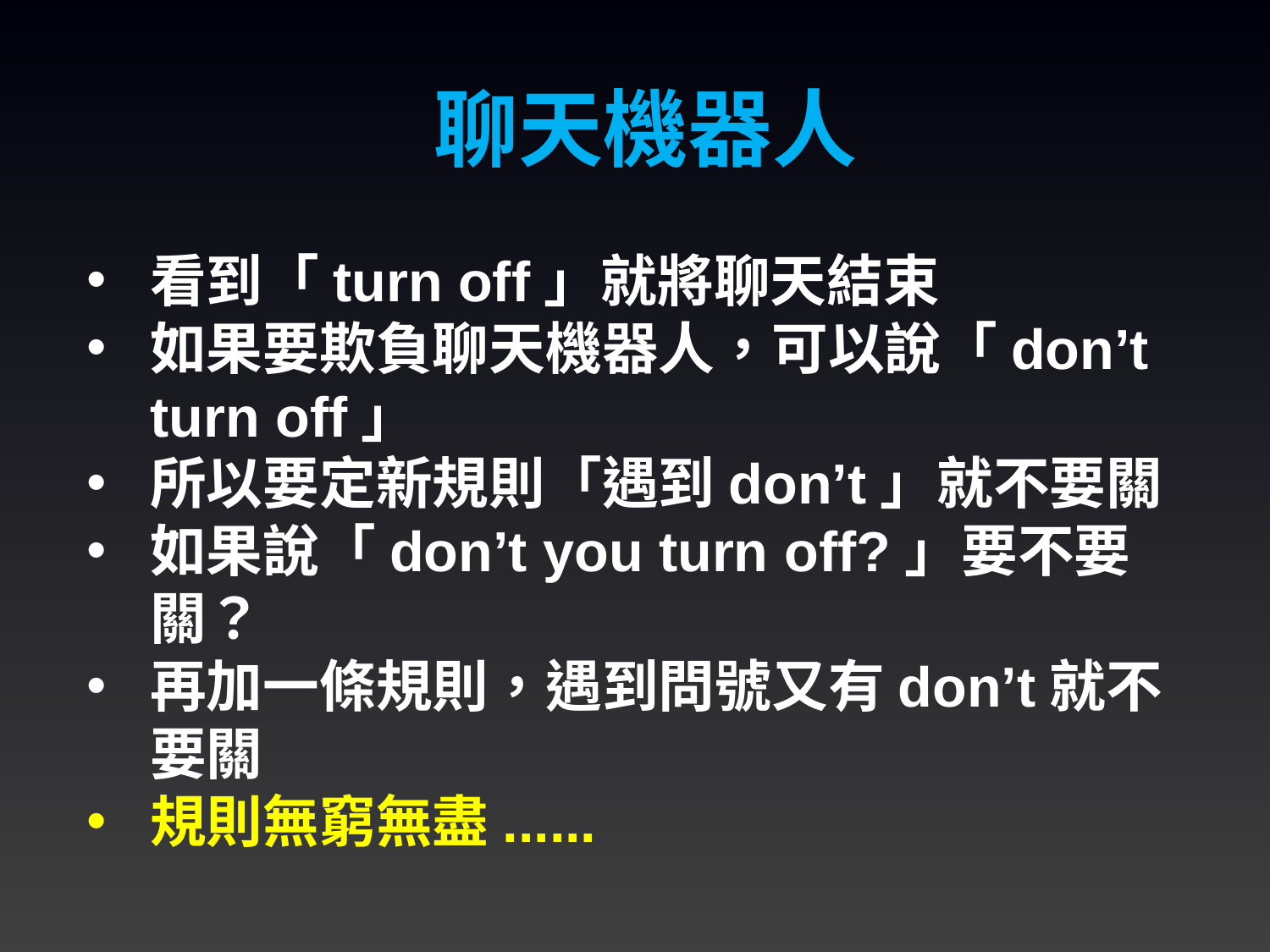

聊天機器人
看到「turn off」就將聊天結束
如果要欺負聊天機器人，可以說「don’t turn off」
所以要定新規則「遇到don’t」就不要關
如果說「don’t you turn off?」要不要關？
再加一條規則，遇到問號又有don’t就不要關
規則無窮無盡......